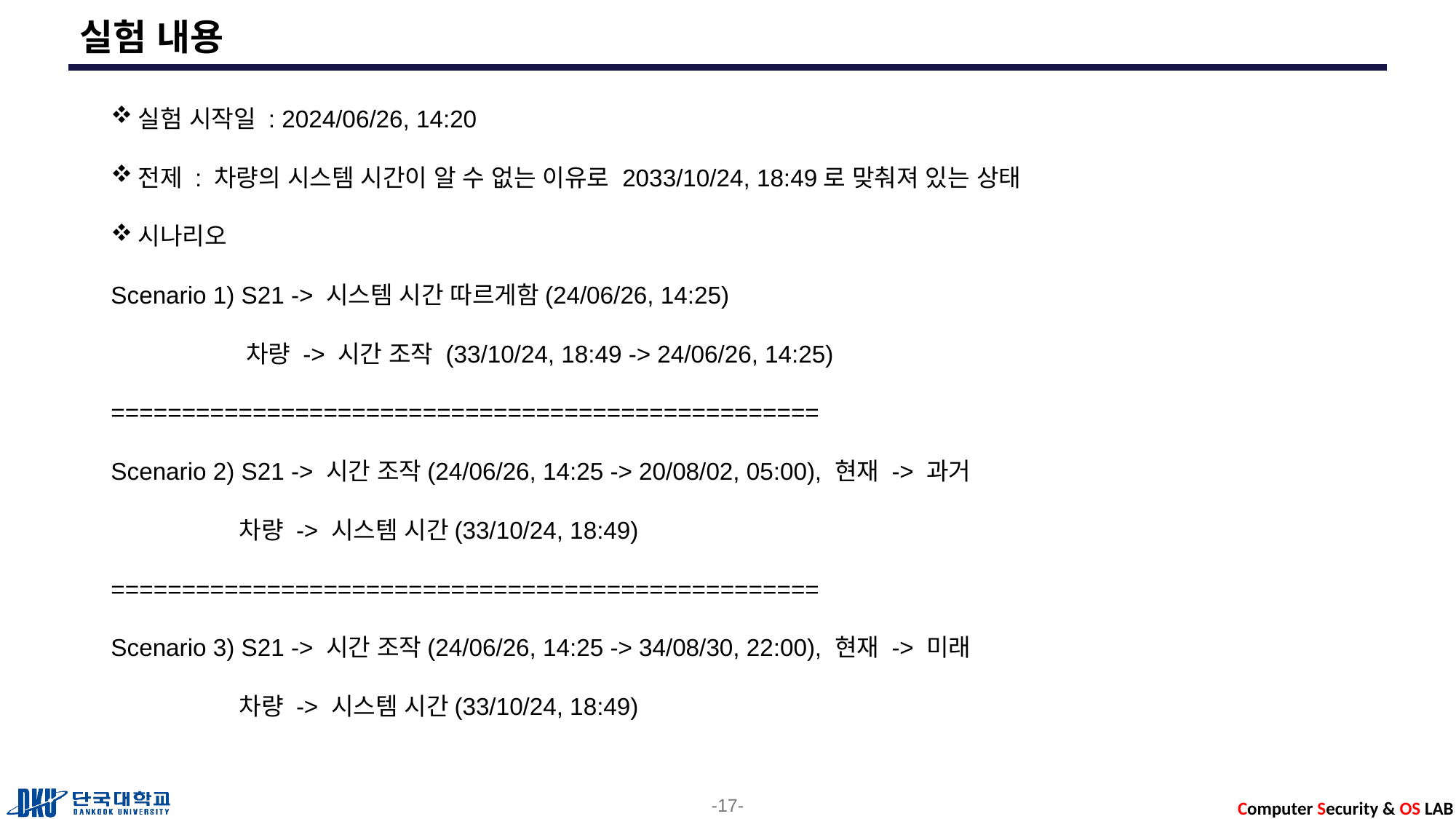

# 실험 내용
실험 시작일 : 2024/06/26, 14:20
전제 : 차량의 시스템 시간이 알 수 없는 이유로 2033/10/24, 18:49로 맞춰져 있는 상태
시나리오
Scenario 1) S21 -> 시스템 시간 따르게함(24/06/26, 14:25)
	   차량 -> 시간 조작 (33/10/24, 18:49 -> 24/06/26, 14:25)
==================================================
Scenario 2) S21 -> 시간 조작(24/06/26, 14:25 -> 20/08/02, 05:00), 현재 -> 과거
	  차량 -> 시스템 시간(33/10/24, 18:49)
==================================================
Scenario 3) S21 -> 시간 조작(24/06/26, 14:25 -> 34/08/30, 22:00), 현재 -> 미래
	  차량 -> 시스템 시간(33/10/24, 18:49)
-17-